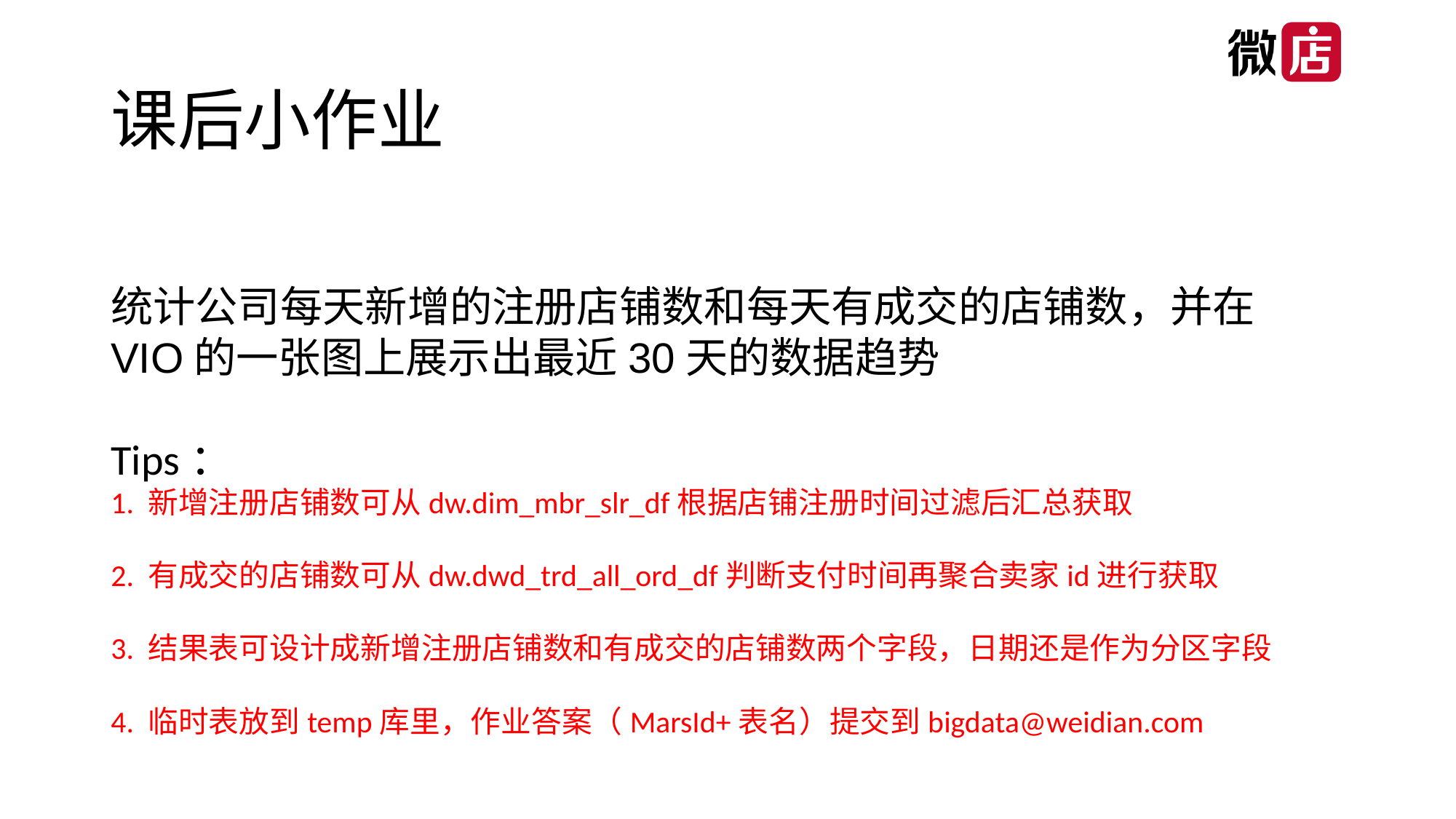

# 课后小作业
统计公司每天新增的注册店铺数和每天有成交的店铺数，并在VIO的一张图上展示出最近30天的数据趋势

Tips：
1. 新增注册店铺数可从dw.dim_mbr_slr_df根据店铺注册时间过滤后汇总获取

2. 有成交的店铺数可从dw.dwd_trd_all_ord_df判断支付时间再聚合卖家id进行获取

3. 结果表可设计成新增注册店铺数和有成交的店铺数两个字段，日期还是作为分区字段

4. 临时表放到temp库里，作业答案（MarsId+表名）提交到bigdata@weidian.com